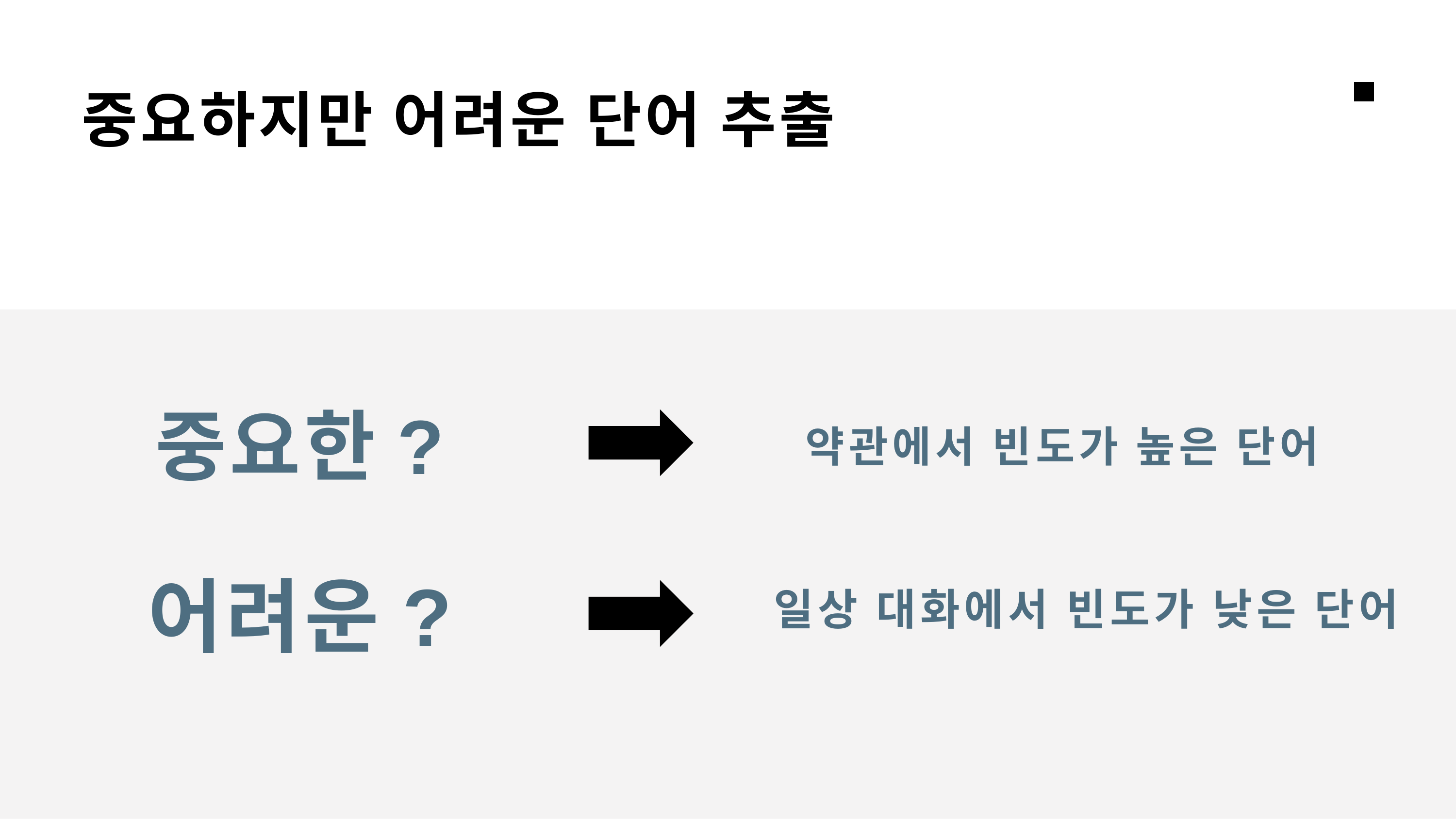

중요하지만 어려운 단어 추출

중요한?

약관에서 빈도가 높은 단어
어려운?
일상 대화에서 빈도가 낮은 단어